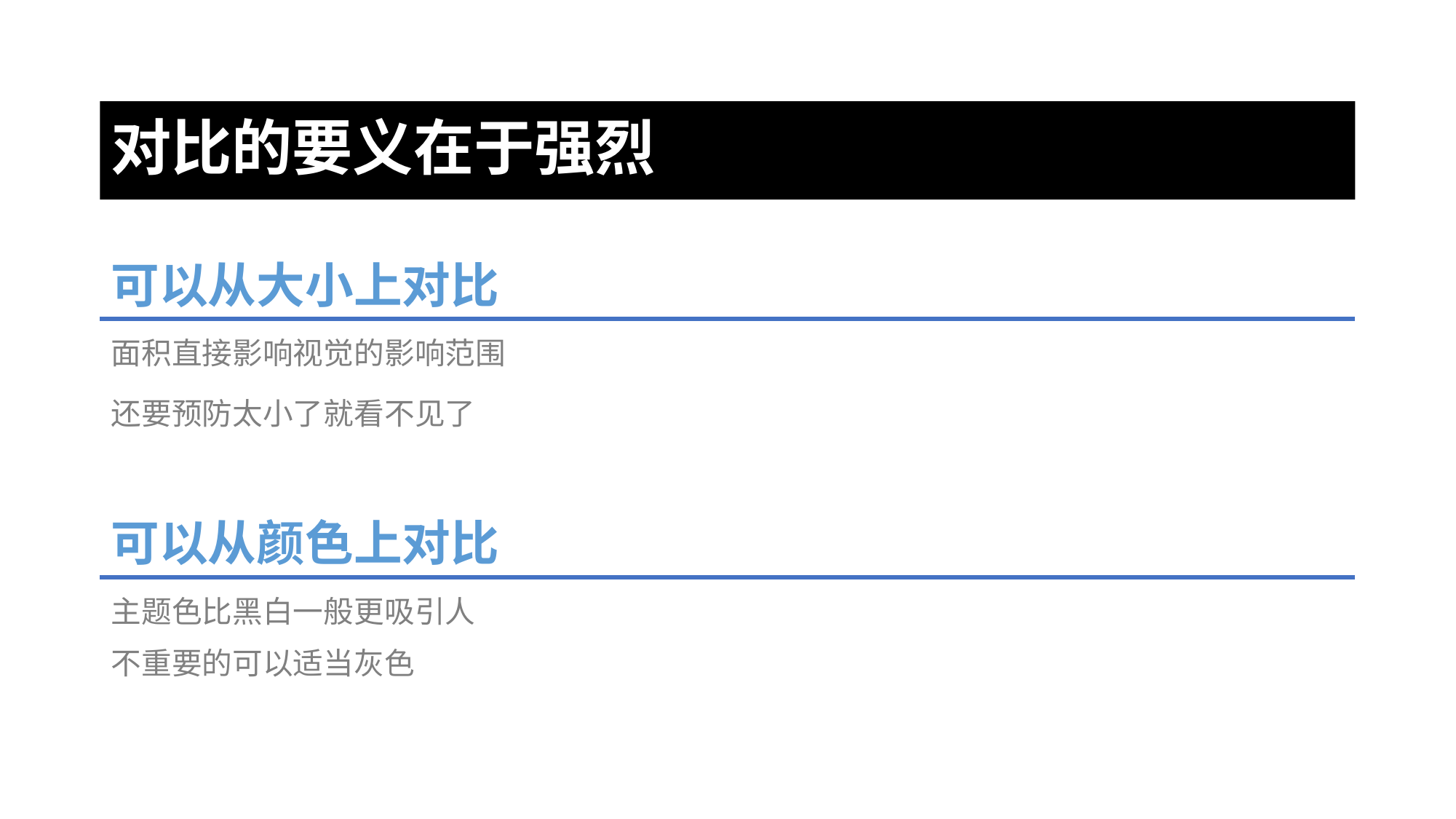

对比的要义在于强烈
可以从大小上对比
面积直接影响视觉的影响范围
还要预防太小了就看不见了
可以从颜色上对比
主题色比黑白一般更吸引人
不重要的可以适当灰色